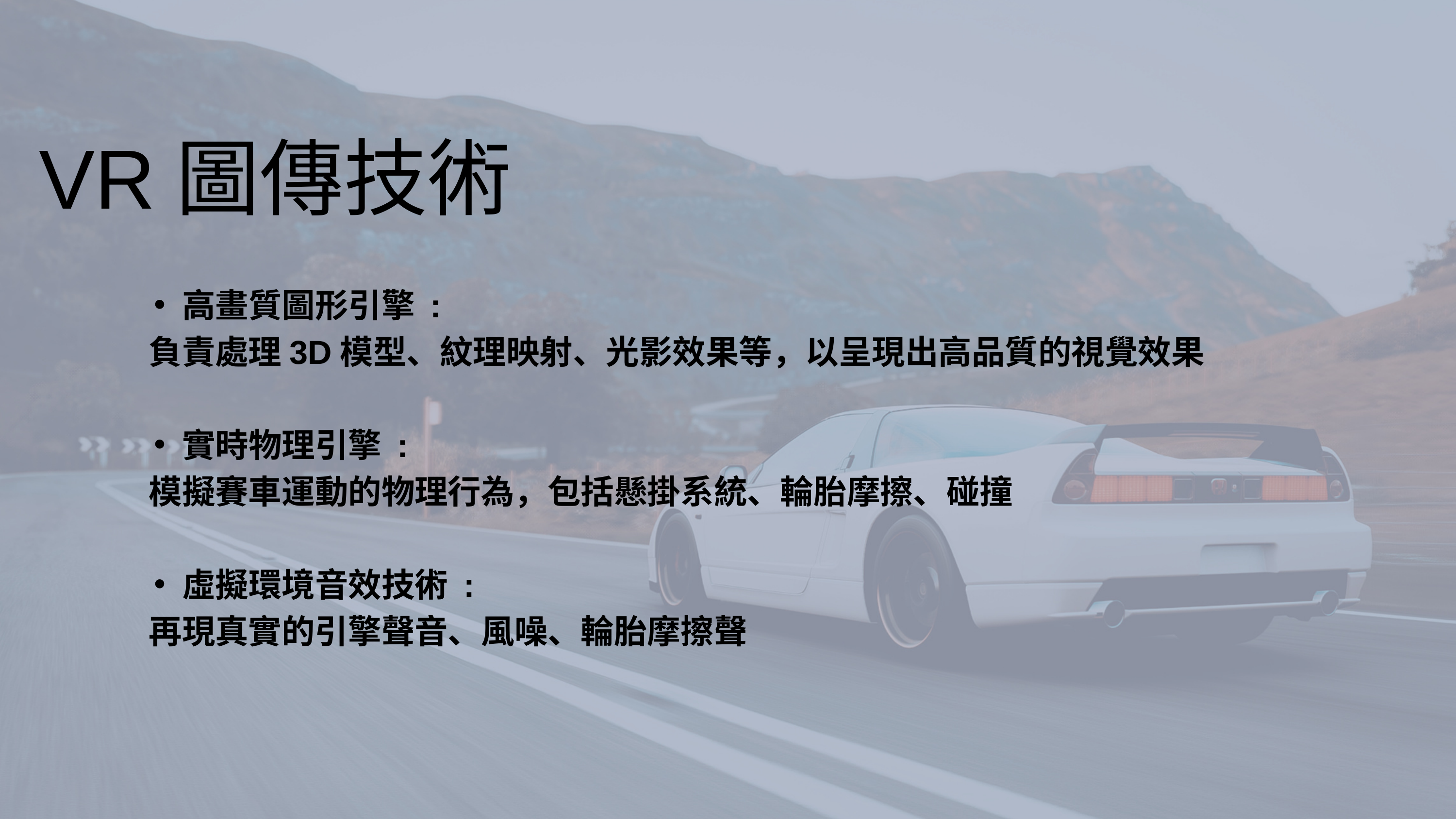

VR圖傳技術
高畫質圖形引擎 :
  負責處理3D模型、紋理映射、光影效果等，以呈現出高品質的視覺效果

實時物理引擎 :
  模擬賽車運動的物理行為，包括懸掛系統、輪胎摩擦、碰撞

虛擬環境音效技術 :
  再現真實的引擎聲音、風噪、輪胎摩擦聲